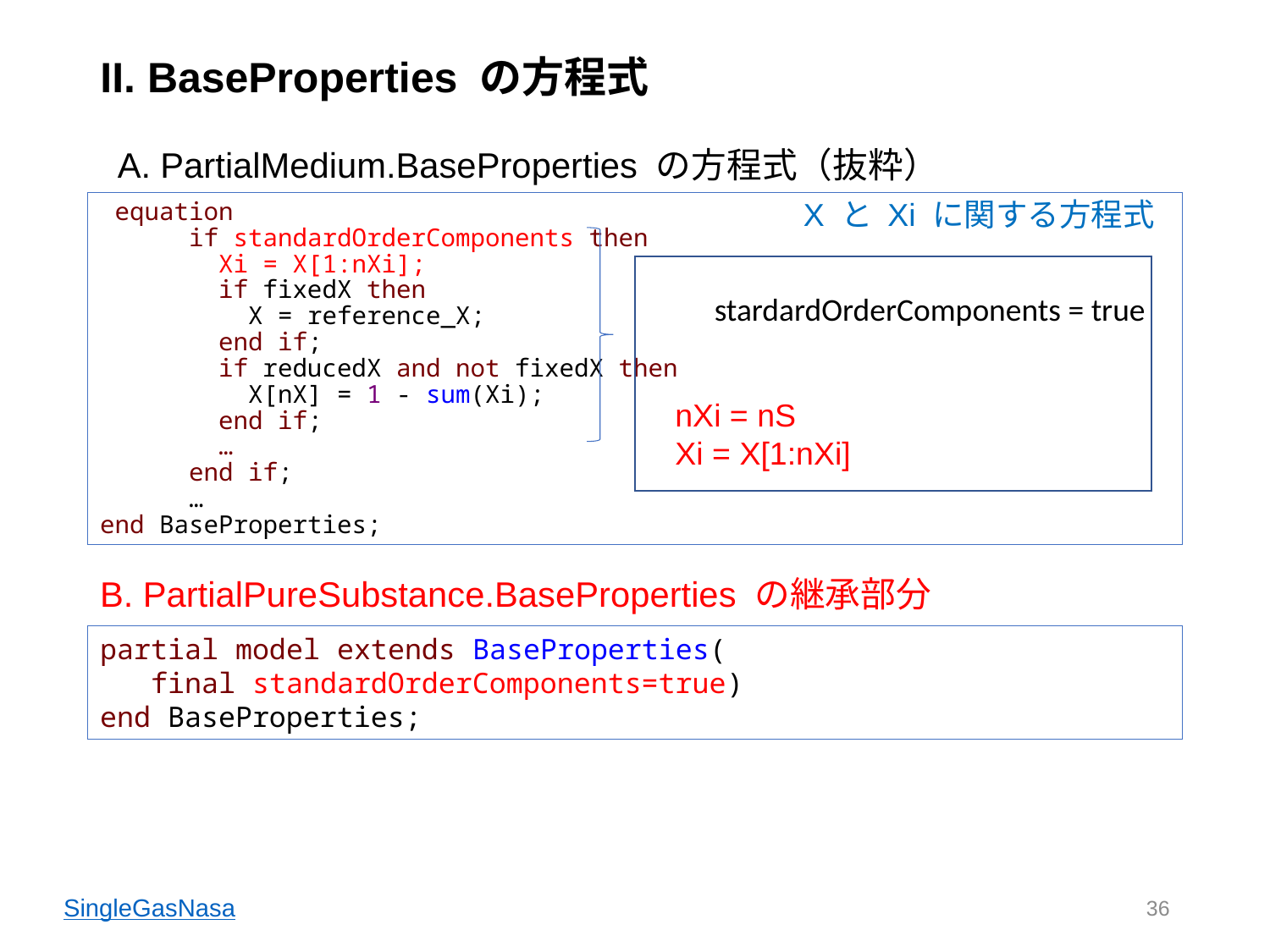

# II. BaseProperties の方程式
A. PartialMedium.BaseProperties の方程式（抜粋）
X と Xi に関する方程式
 equation
      if standardOrderComponents then
        Xi = X[1:nXi];
        if fixedX then
          X = reference_X;
        end if;
        if reducedX and not fixedX then
          X[nX] = 1 - sum(Xi);
        end if;
        …
      end if;
      …
end BaseProperties;

stardardOrderComponents = true

nXi = nS
Xi = X[1:nXi]
B. PartialPureSubstance.BaseProperties の継承部分
partial model extends BaseProperties(
   final standardOrderComponents=true)
end BaseProperties;
36
SingleGasNasa